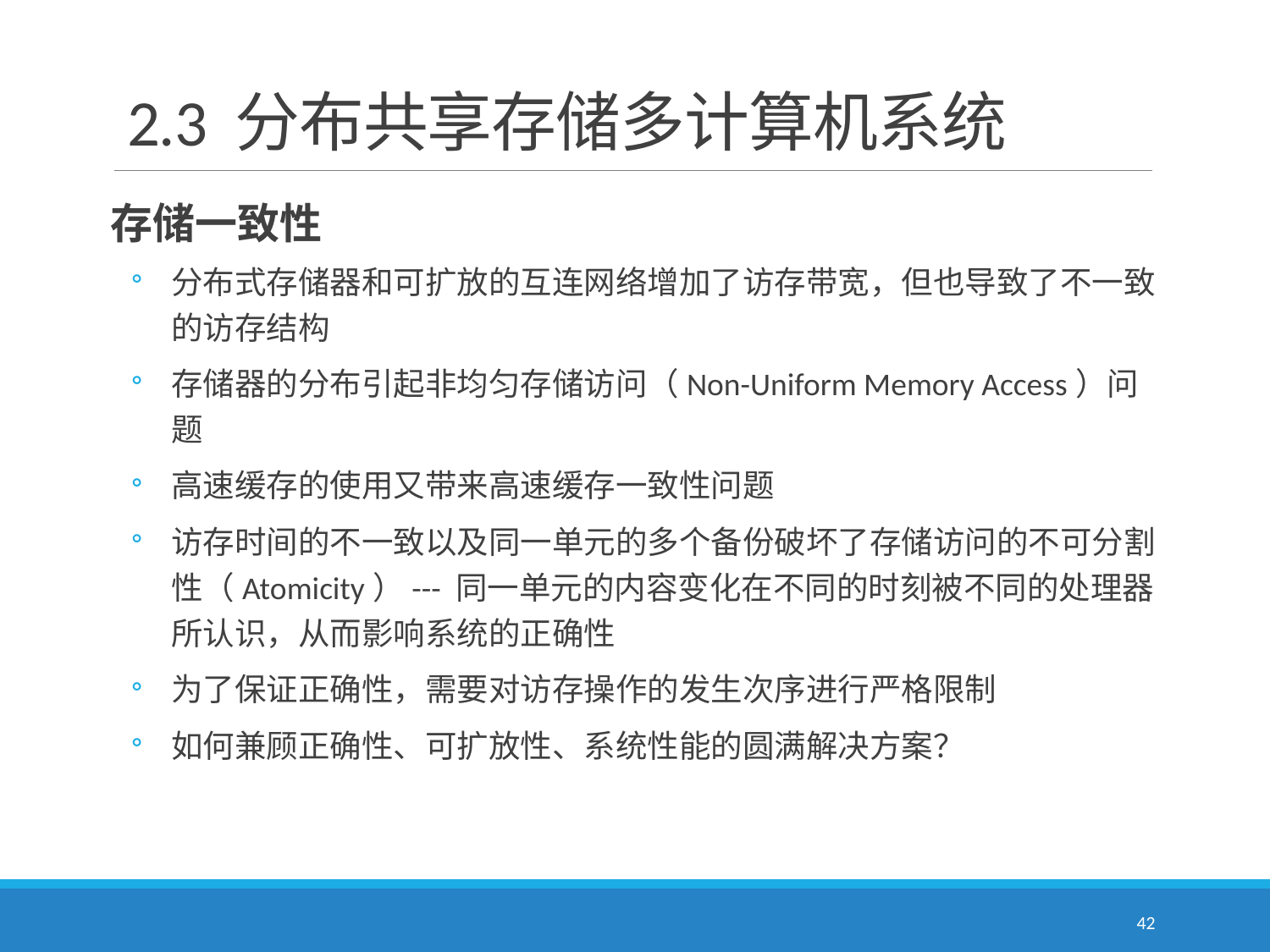

# 2.3 分布共享存储多计算机系统
 存储一致性
分布式存储器和可扩放的互连网络增加了访存带宽，但也导致了不一致的访存结构
存储器的分布引起非均匀存储访问（Non-Uniform Memory Access）问题
高速缓存的使用又带来高速缓存一致性问题
访存时间的不一致以及同一单元的多个备份破坏了存储访问的不可分割性（Atomicity）--- 同一单元的内容变化在不同的时刻被不同的处理器所认识，从而影响系统的正确性
为了保证正确性，需要对访存操作的发生次序进行严格限制
如何兼顾正确性、可扩放性、系统性能的圆满解决方案？

42